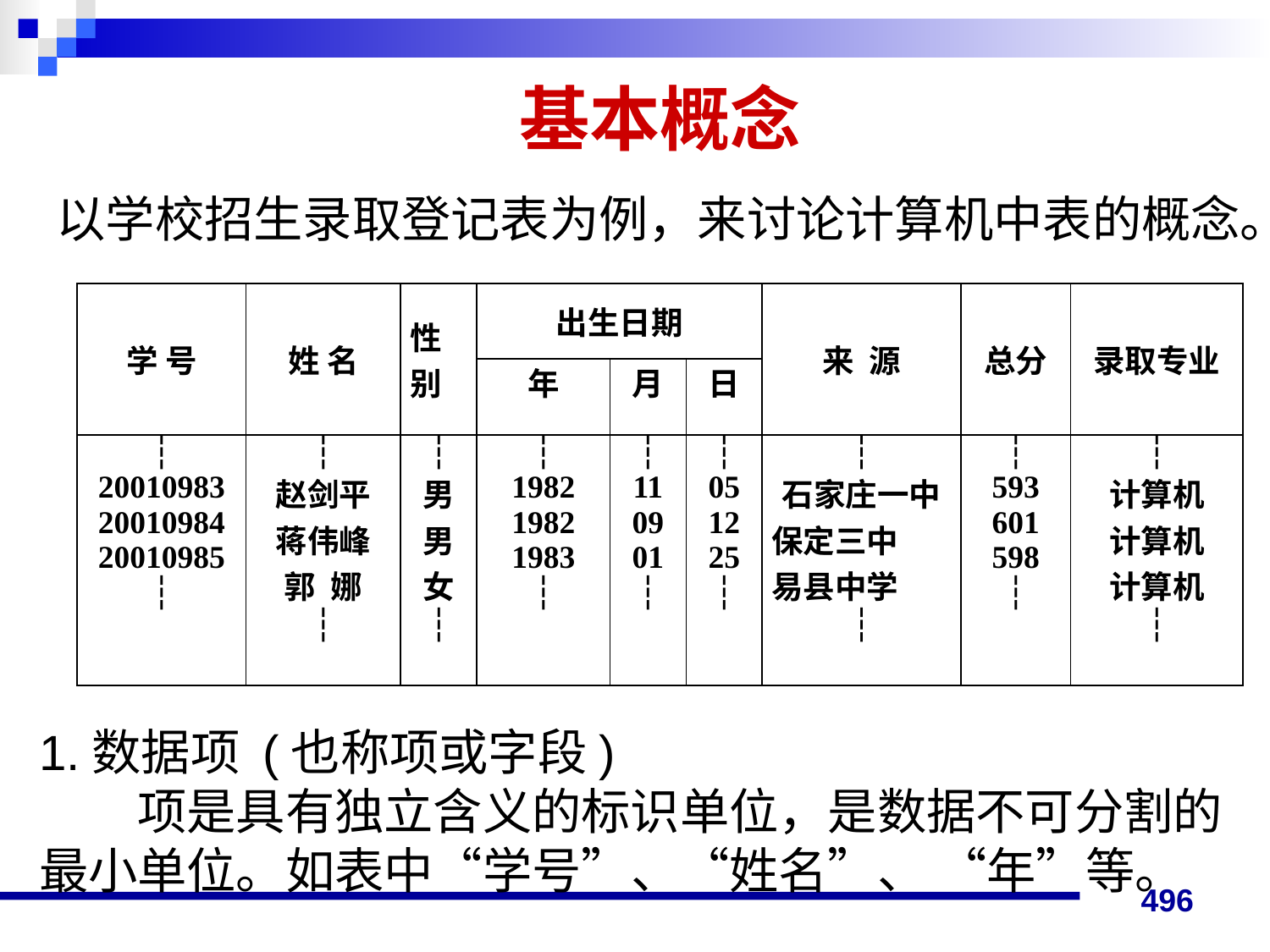

# 基本概念
以学校招生录取登记表为例，来讨论计算机中表的概念。

1.数据项 (也称项或字段)
　　项是具有独立含义的标识单位，是数据不可分割的最小单位。如表中“学号”、“姓名”、 “年”等。
| 学 号 | 姓 名 | 性别 | 出生日期 |  |  | 来 源 | 总分 | 录取专业 |
| --- | --- | --- | --- | --- | --- | --- | --- | --- |
|  |  |  | 年 | 月 | 日 |  |  |  |
| ┆ 20010983 20010984 20010985 ┆ | ┆ 赵剑平 蒋伟峰 郭 娜 ┆ | ┆ 男 男 女 ┆ | ┆ 1982 1982 1983 ┆ | ┆ 11 09 01 ┆ | ┆ 05 12 25 ┆ | ┆ 石家庄一中 保定三中 易县中学 ┆ | ┆ 593 601 598 ┆ | ┆ 计算机 计算机 计算机 ┆ |
496